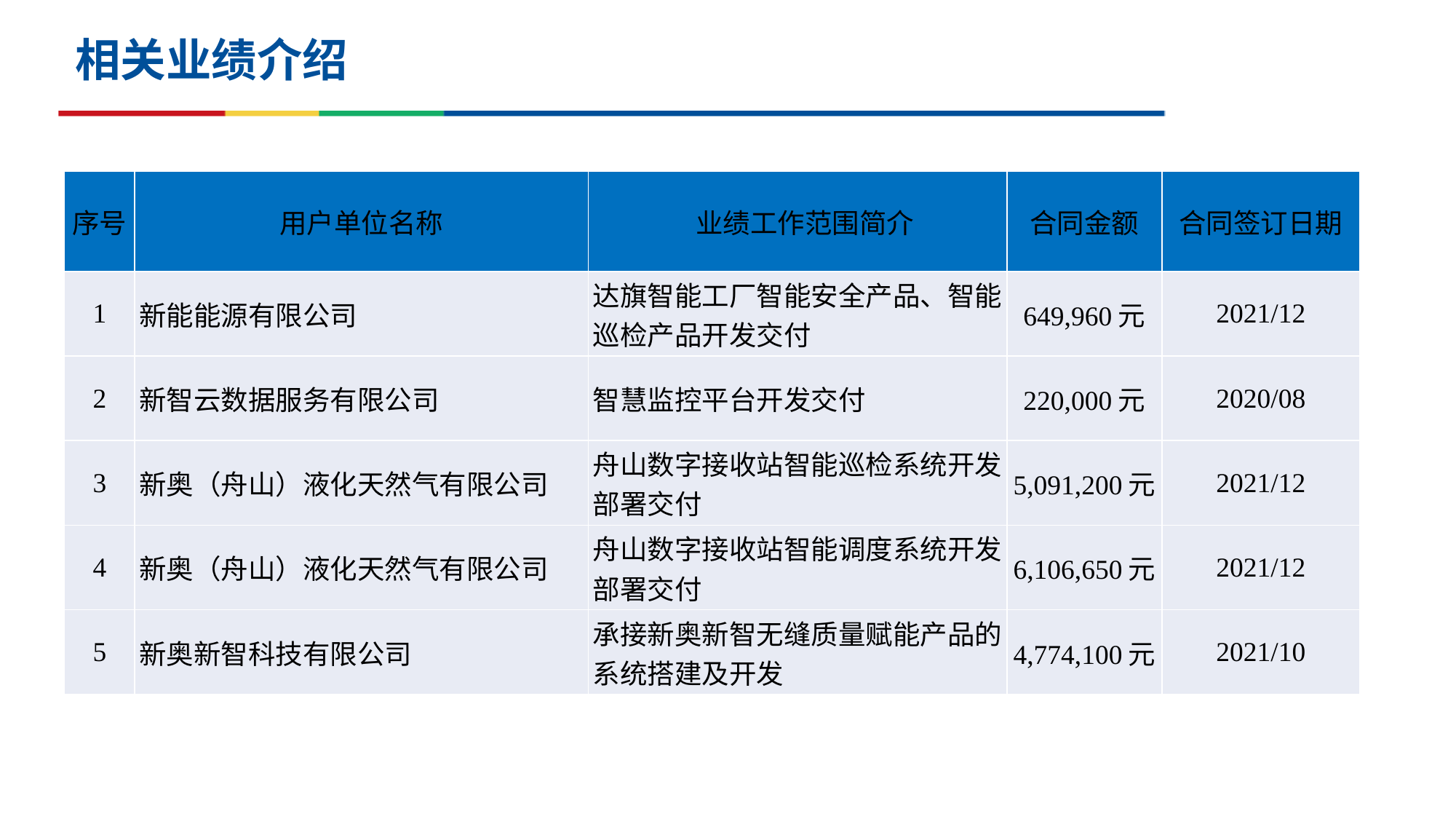

# 相关业绩介绍
| 序号 | 用户单位名称 | 业绩工作范围简介 | 合同金额 | 合同签订日期 |
| --- | --- | --- | --- | --- |
| 1 | 新能能源有限公司 | 达旗智能工厂智能安全产品、智能巡检产品开发交付 | 649,960元 | 2021/12 |
| 2 | 新智云数据服务有限公司 | 智慧监控平台开发交付 | 220,000元 | 2020/08 |
| 3 | 新奥（舟山）液化天然气有限公司 | 舟山数字接收站智能巡检系统开发部署交付 | 5,091,200元 | 2021/12 |
| 4 | 新奥（舟山）液化天然气有限公司 | 舟山数字接收站智能调度系统开发部署交付 | 6,106,650元 | 2021/12 |
| 5 | 新奥新智科技有限公司 | 承接新奥新智无缝质量赋能产品的系统搭建及开发 | 4,774,100元 | 2021/10 |
5